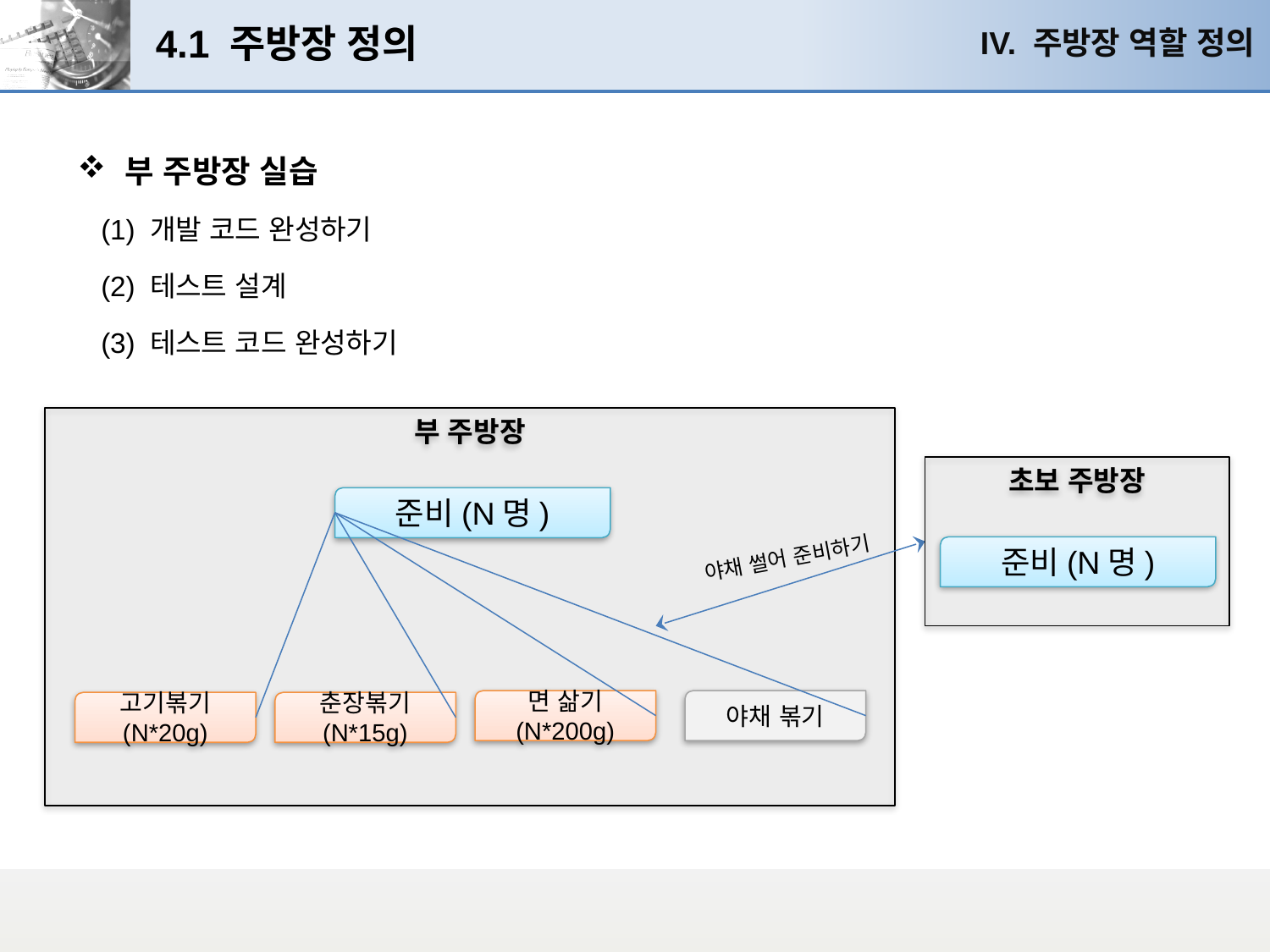

# 4.1 주방장 정의
IV. 주방장 역할 정의
부 주방장 실습
   (1) 개발 코드 완성하기
   (2) 테스트 설계
   (3) 테스트 코드 완성하기
부 주방장
초보 주방장
준비(N명)
준비(N명)
야채 썰어 준비하기
면 삶기
(N*200g)
야채 볶기
고기볶기
(N*20g)
춘장볶기
(N*15g)